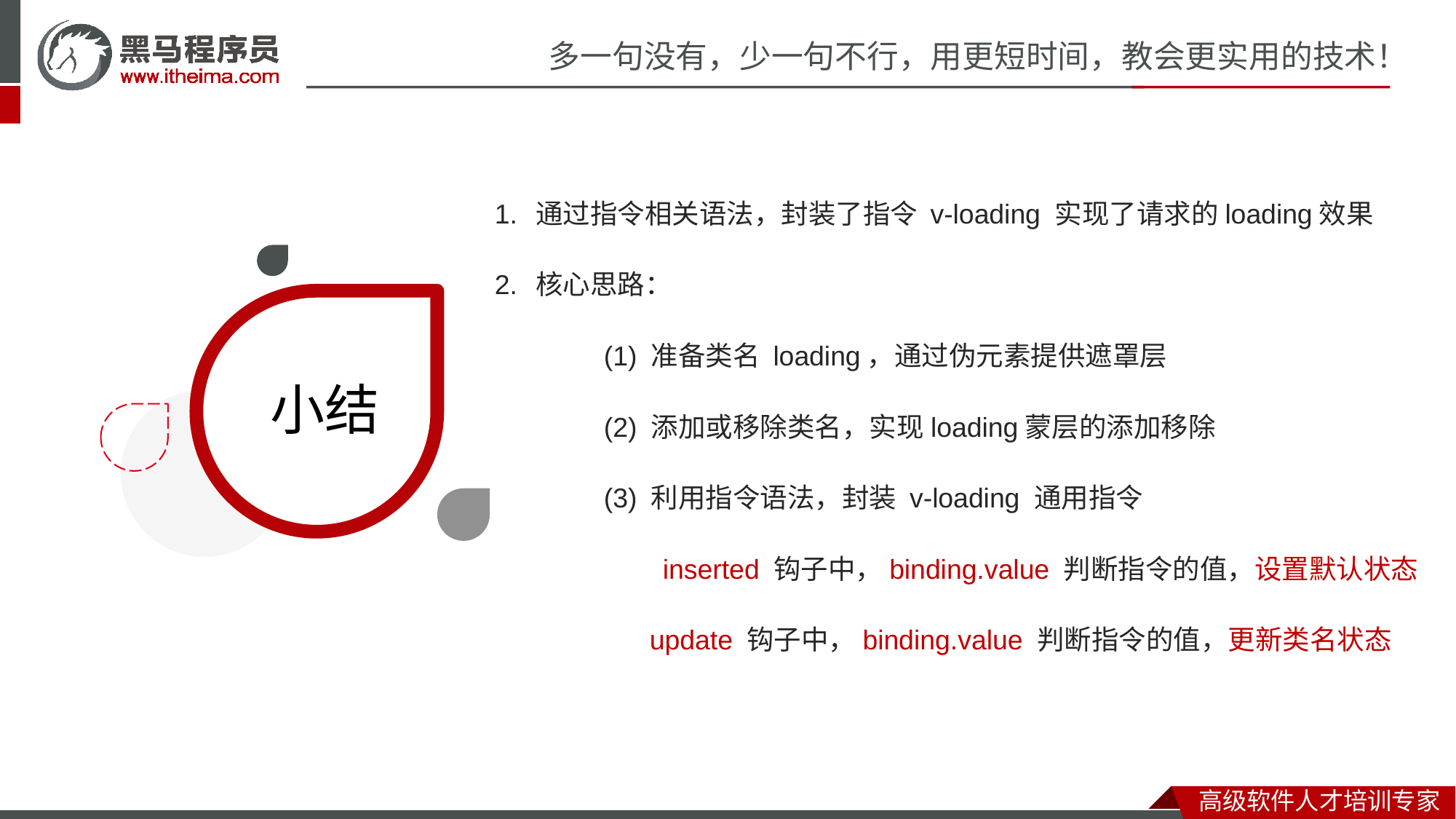

通过指令相关语法，封装了指令 v-loading 实现了请求的loading效果
核心思路：
	(1) 准备类名 loading，通过伪元素提供遮罩层
	(2) 添加或移除类名，实现loading蒙层的添加移除
	(3) 利用指令语法，封装 v-loading 通用指令
                      inserted 钩子中，binding.value 判断指令的值，设置默认状态
	      update 钩子中，binding.value 判断指令的值，更新类名状态